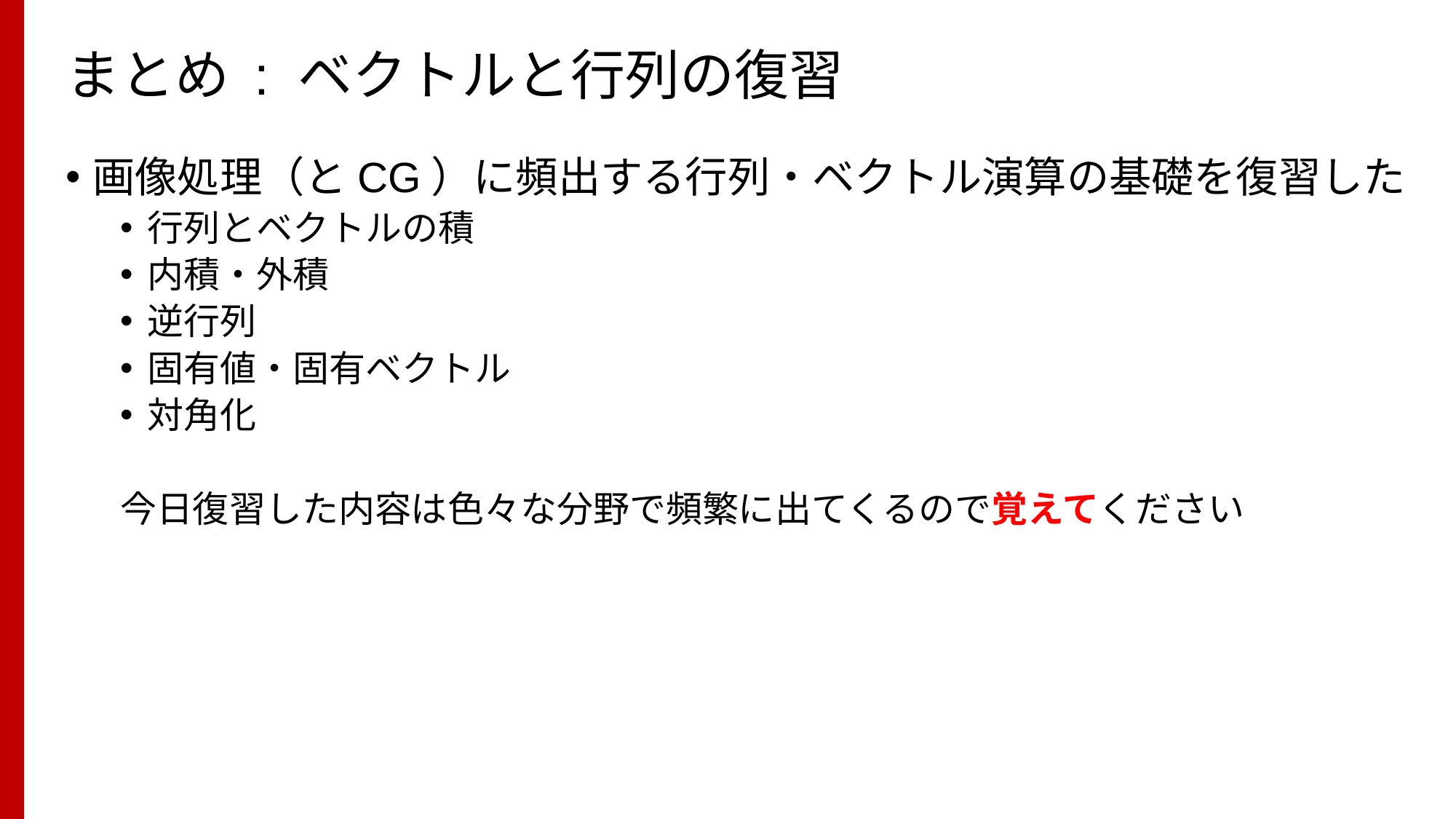

# まとめ : ベクトルと行列の復習
画像処理（とCG）に頻出する行列・ベクトル演算の基礎を復習した
行列とベクトルの積
内積・外積
逆行列
固有値・固有ベクトル
対角化

今日復習した内容は色々な分野で頻繁に出てくるので覚えてください